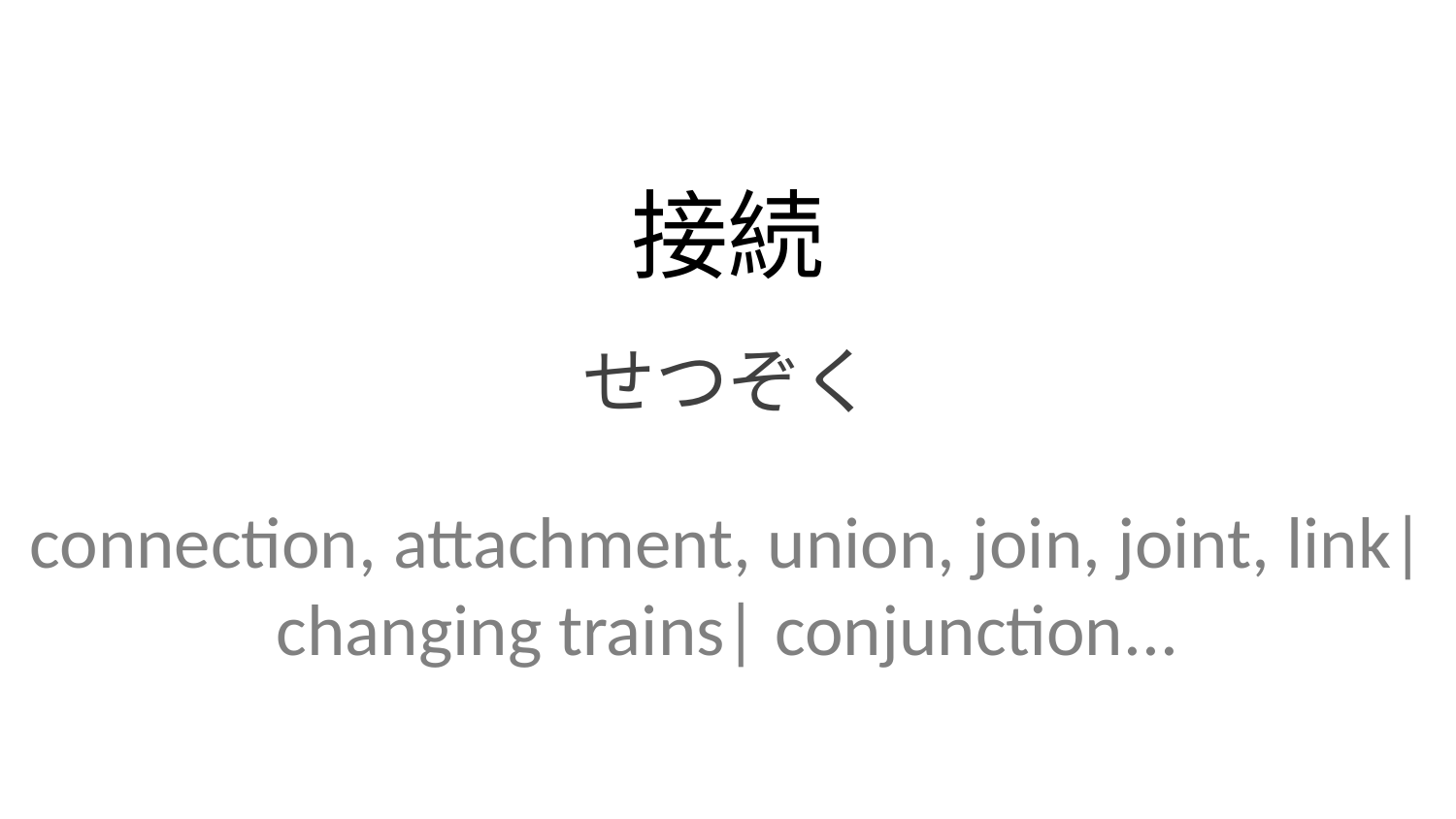

接続

せつぞく
connection, attachment, union, join, joint, link| changing trains| conjunction...